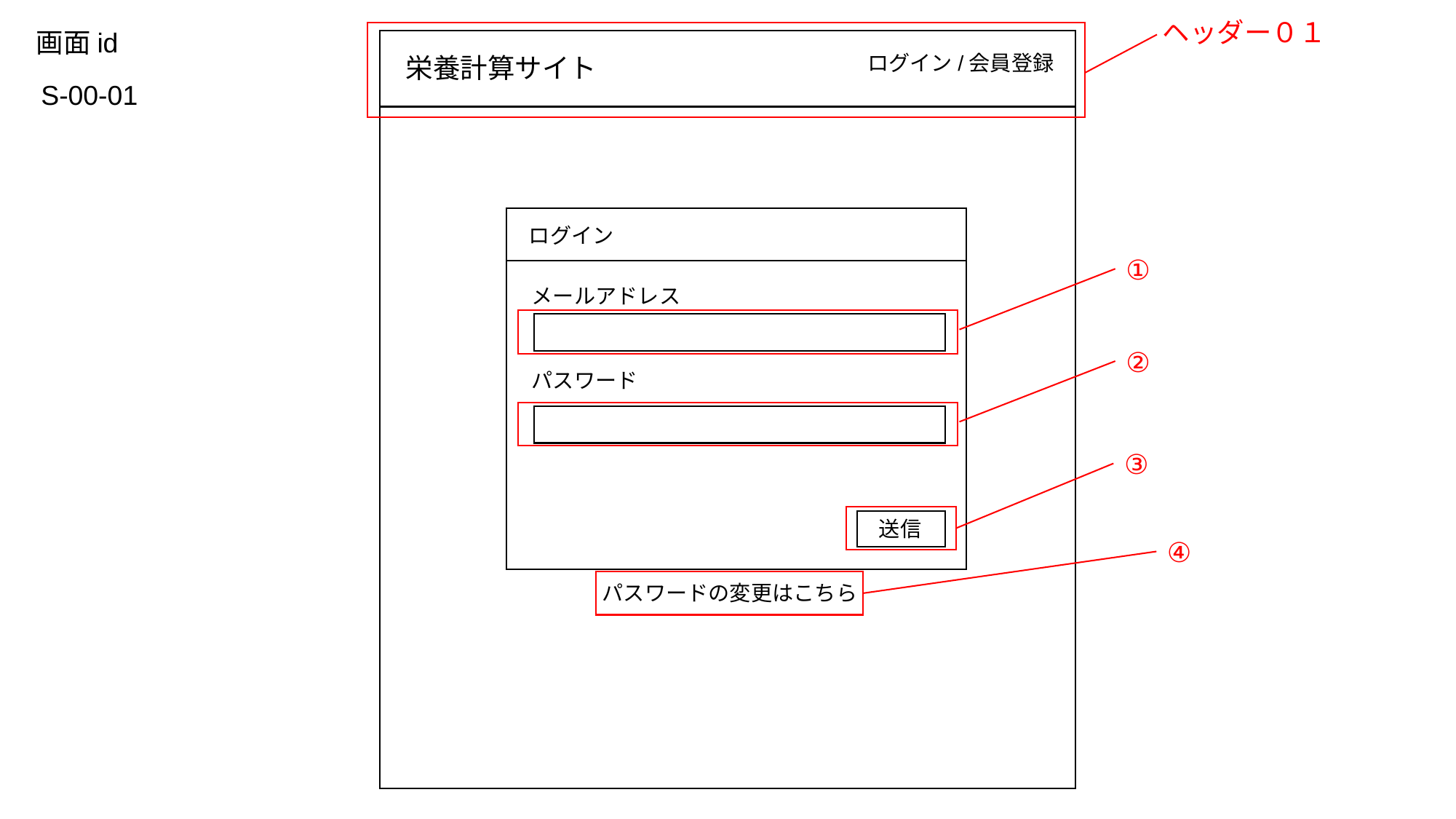

ヘッダー０１

画面id
S-00-01

ログイン/会員登録
栄養計算サイト

ログイン
①

メールアドレス

②

パスワード

③

送信

④

パスワードの変更はこちら